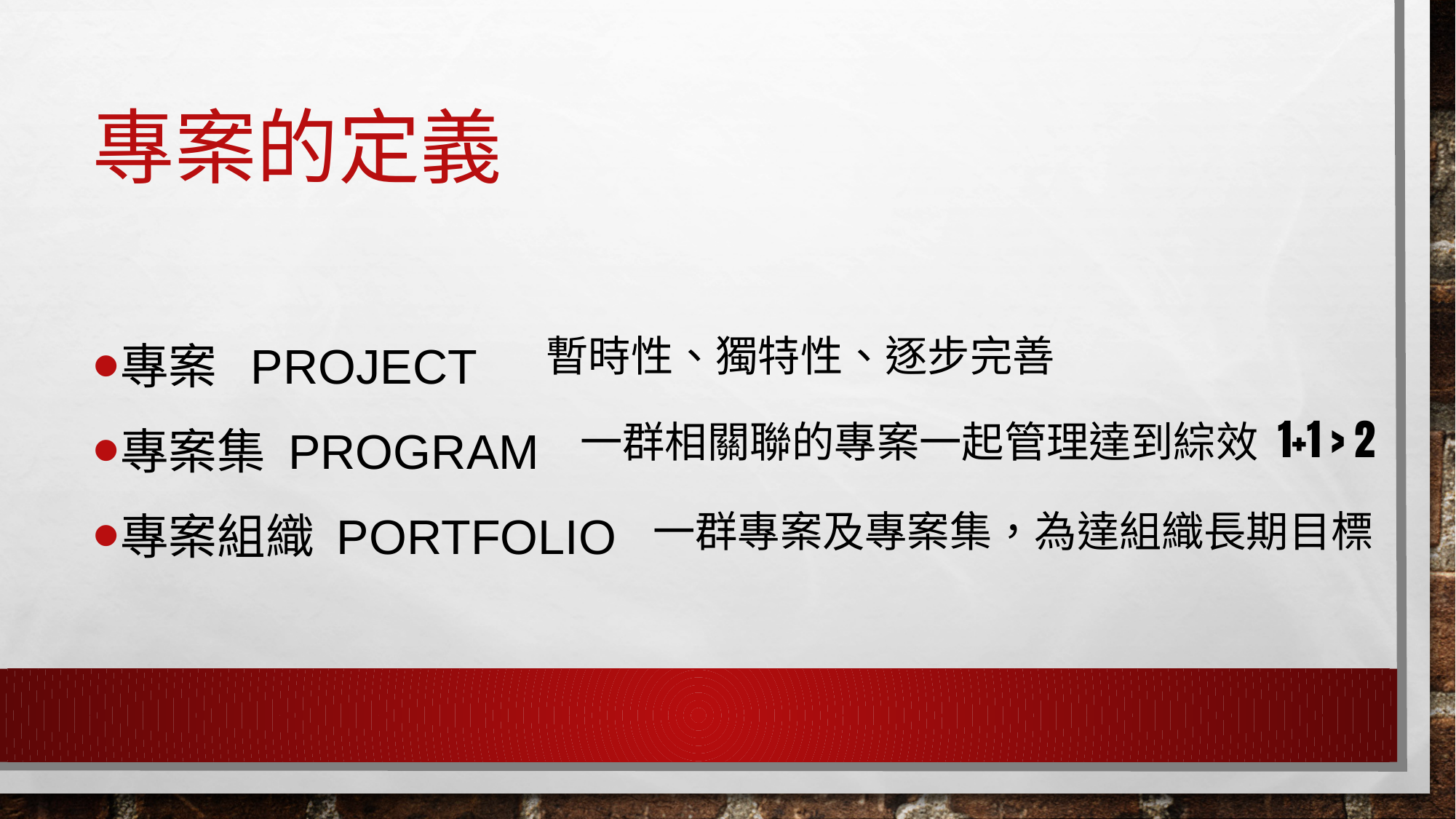

# 專案的定義
專案  PROJECT
專案集 PROGRAM
專案組織 PoRTFOLIO
暫時性、獨特性、逐步完善
一群相關聯的專案一起管理達到綜效 1+1 > 2
一群專案及專案集，為達組織長期目標